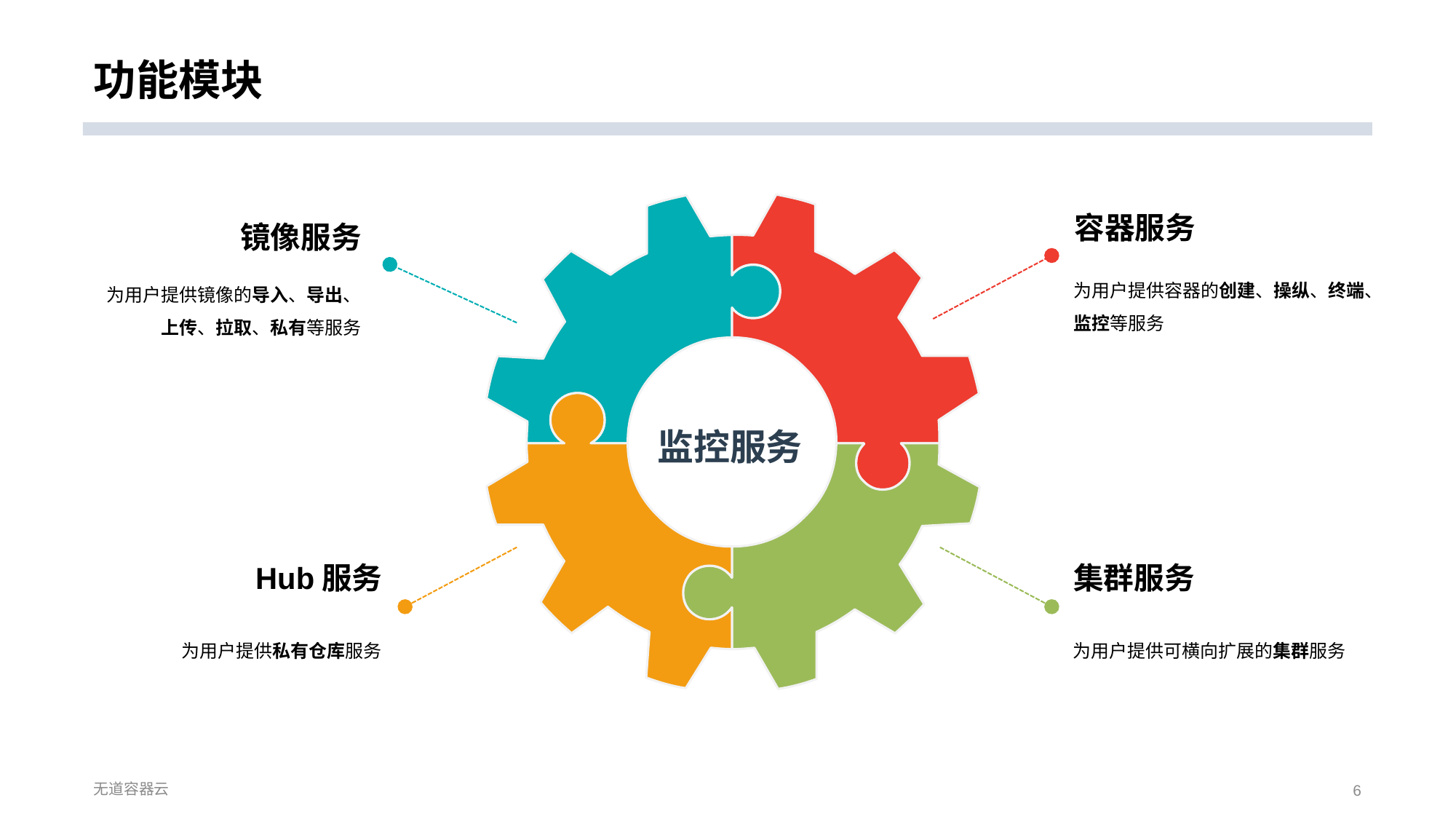

# 功能模块

容器服务
镜像服务
为用户提供容器的创建、操纵、终端、监控等服务
为用户提供镜像的导入、导出、上传、拉取、私有等服务

监控服务

Hub服务
集群服务
为用户提供私有仓库服务
为用户提供可横向扩展的集群服务
无道容器云
6